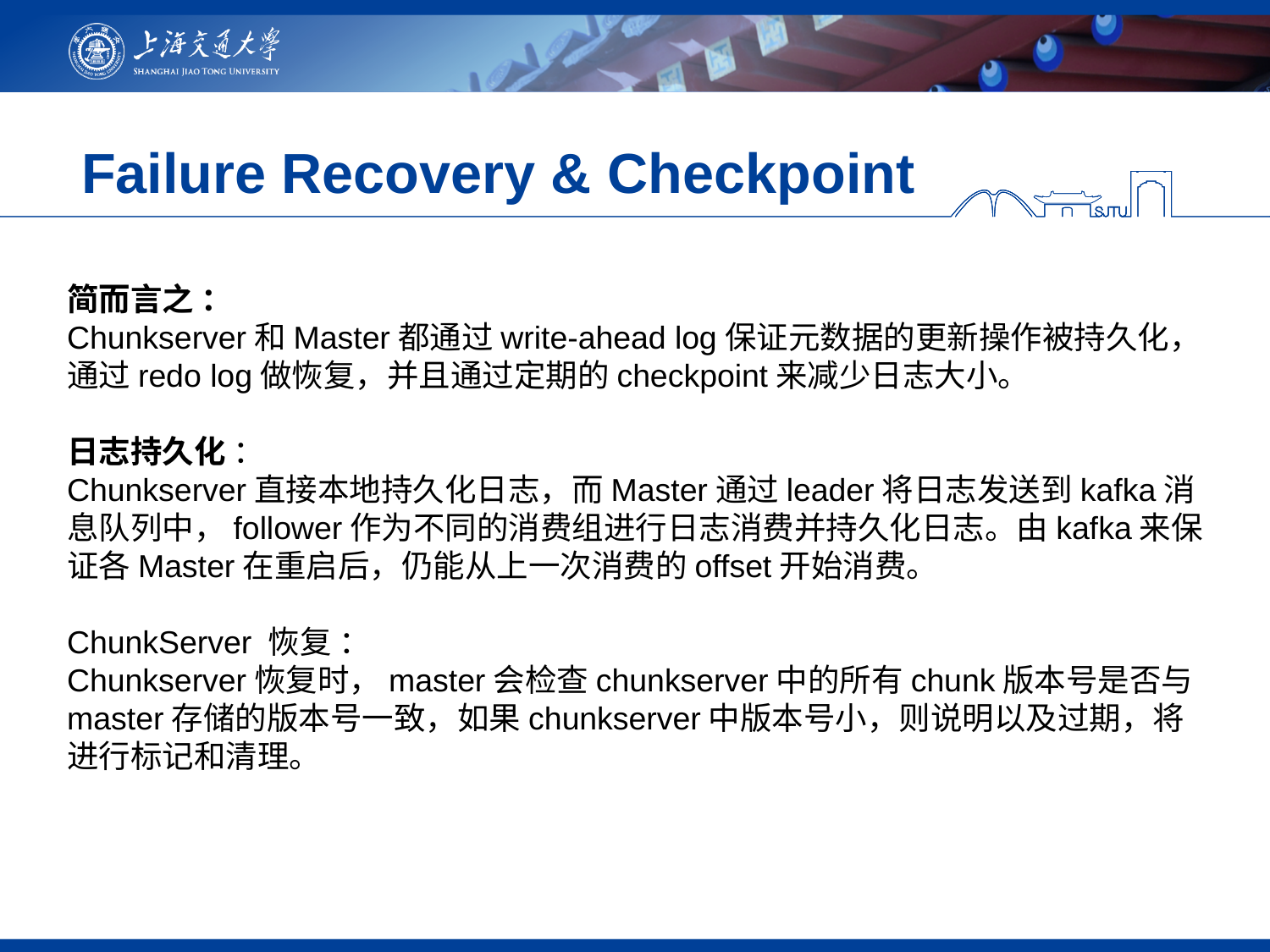

# Failure Recovery & Checkpoint
简而言之 ：
Chunkserver和Master都通过write-ahead log保证元数据的更新操作被持久化，通过redo log做恢复，并且通过定期的checkpoint来减少日志大小。

日志持久化 ：
Chunkserver直接本地持久化日志，而Master通过leader将日志发送到kafka消息队列中，follower作为不同的消费组进行日志消费并持久化日志。由kafka来保证各Master在重启后，仍能从上一次消费的offset开始消费。

ChunkServer 恢复 ：
Chunkserver恢复时，master会检查chunkserver中的所有chunk版本号是否与master存储的版本号一致，如果chunkserver中版本号小，则说明以及过期，将进行标记和清理。